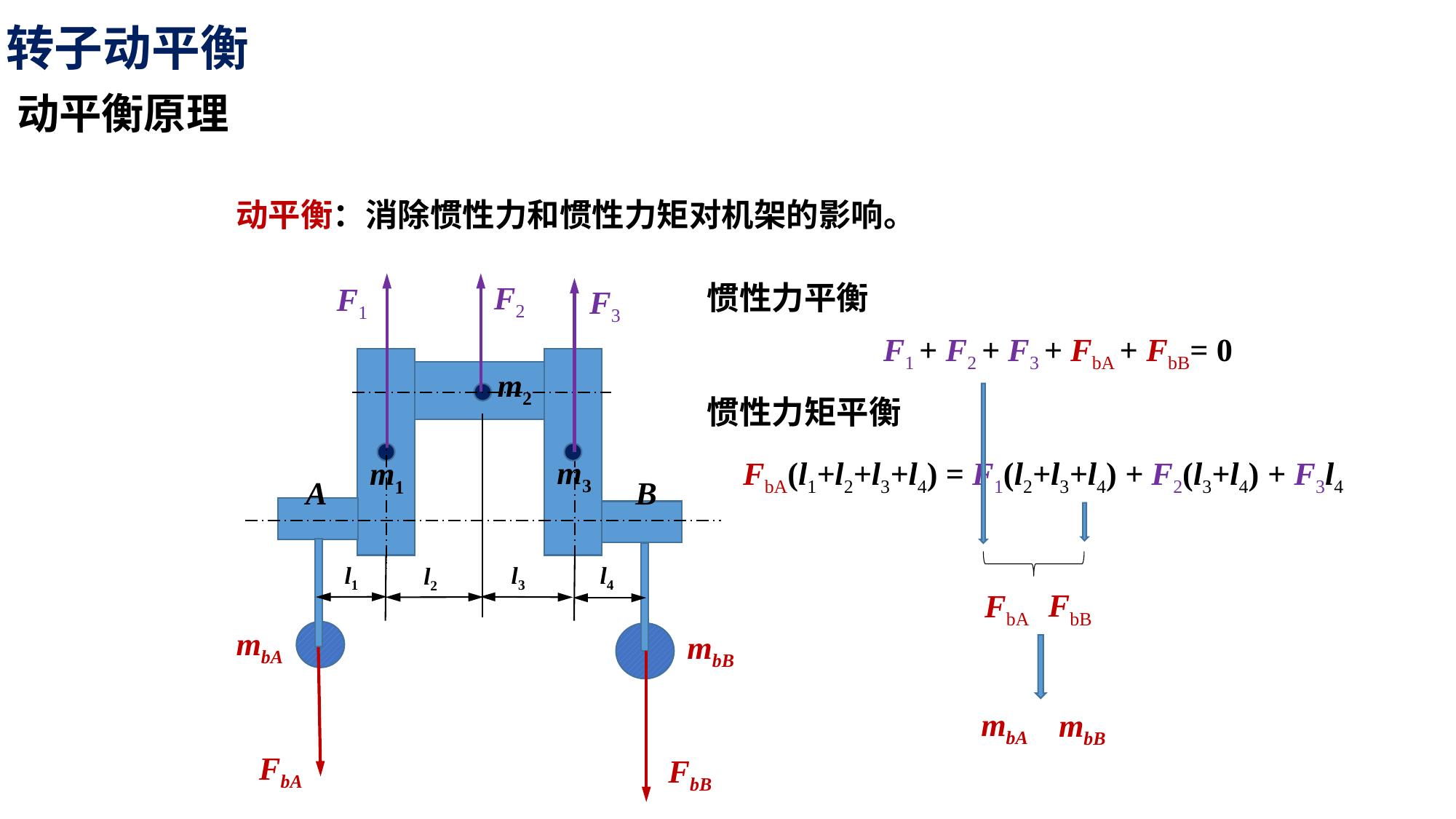

转子动平衡
动平衡原理
动平衡：消除惯性力和惯性力矩对机架的影响。
F2
惯性力平衡
F1
F3
F1 + F2 + F3 + FbA + FbB= 0

m2

惯性力矩平衡

m3
FbA(l1+l2+l3+l4) = F1(l2+l3+l4) + F2(l3+l4) + F3l4
m1
A
B

l1
l3
l4
l2
FbB
FbA
mbA

mbB

mbA
mbB
FbA
FbB